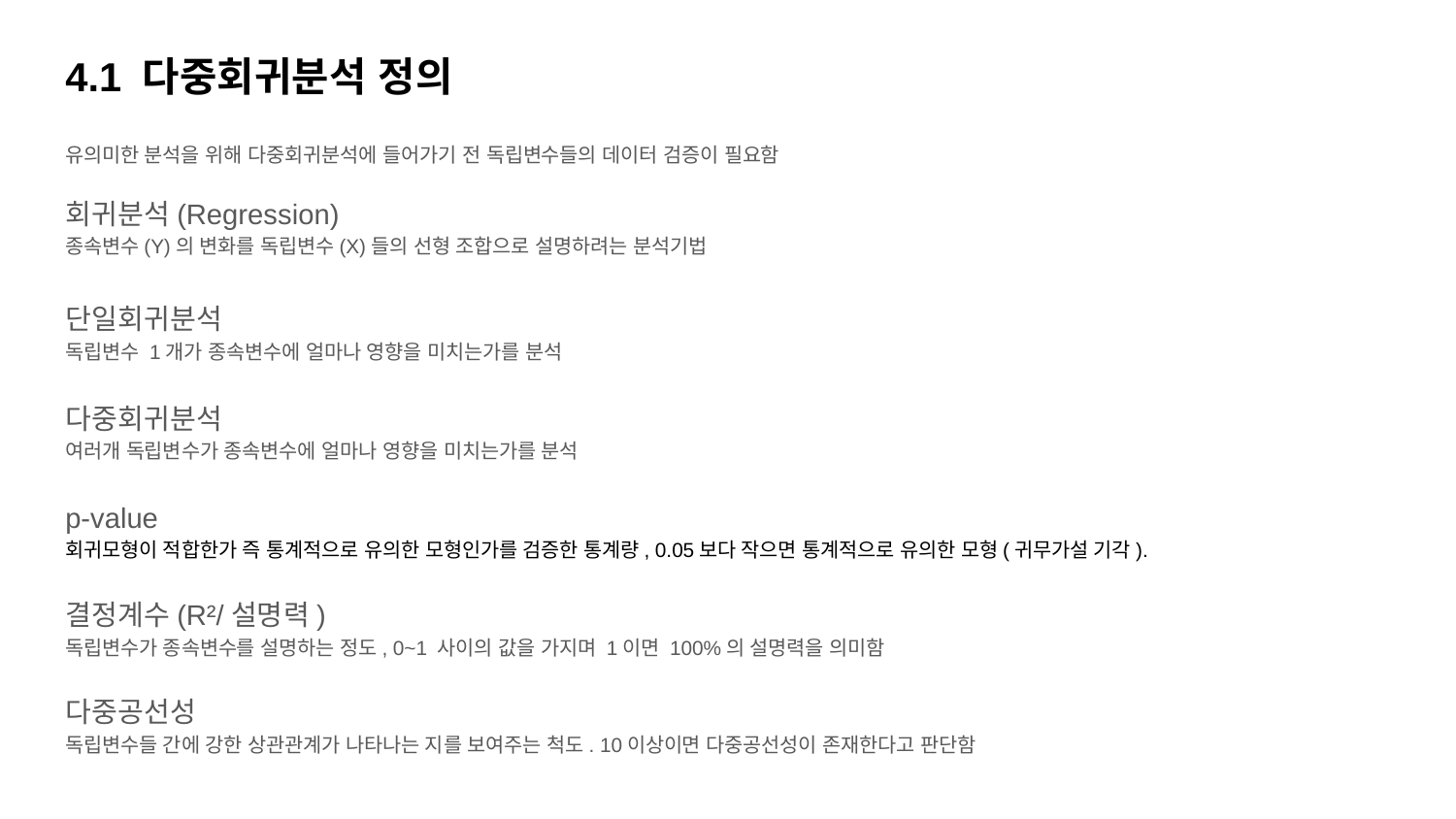

# 4.1 다중회귀분석 정의

회귀분석(Regression)
종속변수(Y)의 변화를 독립변수(X)들의 선형 조합으로 설명하려는 분석기법
단일회귀분석
독립변수 1개가 종속변수에 얼마나 영향을 미치는가를 분석
다중회귀분석
여러개 독립변수가 종속변수에 얼마나 영향을 미치는가를 분석
p-value
회귀모형이 적합한가 즉 통계적으로 유의한 모형인가를 검증한 통계량, 0.05보다 작으면 통계적으로 유의한 모형(귀무가설 기각).
결정계수(R²/설명력)
독립변수가 종속변수를 설명하는 정도, 0~1 사이의 값을 가지며 1이면 100%의 설명력을 의미함
다중공선성
독립변수들 간에 강한 상관관계가 나타나는 지를 보여주는 척도. 10이상이면 다중공선성이 존재한다고 판단함

유의미한 분석을 위해 다중회귀분석에 들어가기 전 독립변수들의 데이터 검증이 필요함